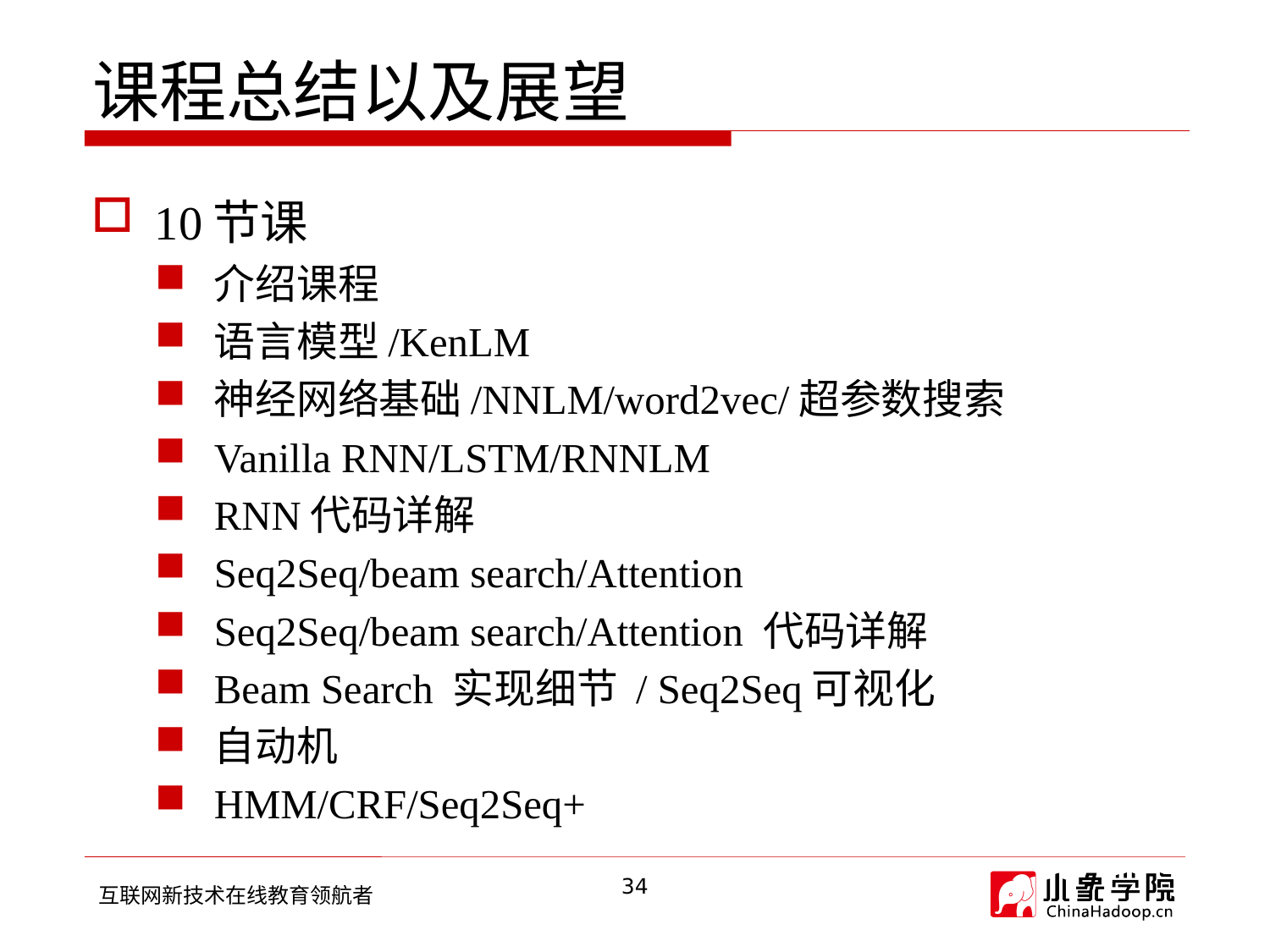

# 课程总结以及展望
10节课
介绍课程
语言模型/KenLM
神经网络基础/NNLM/word2vec/超参数搜索
Vanilla RNN/LSTM/RNNLM
RNN代码详解
Seq2Seq/beam search/Attention
Seq2Seq/beam search/Attention 代码详解
Beam Search 实现细节 / Seq2Seq可视化
自动机
HMM/CRF/Seq2Seq+

34